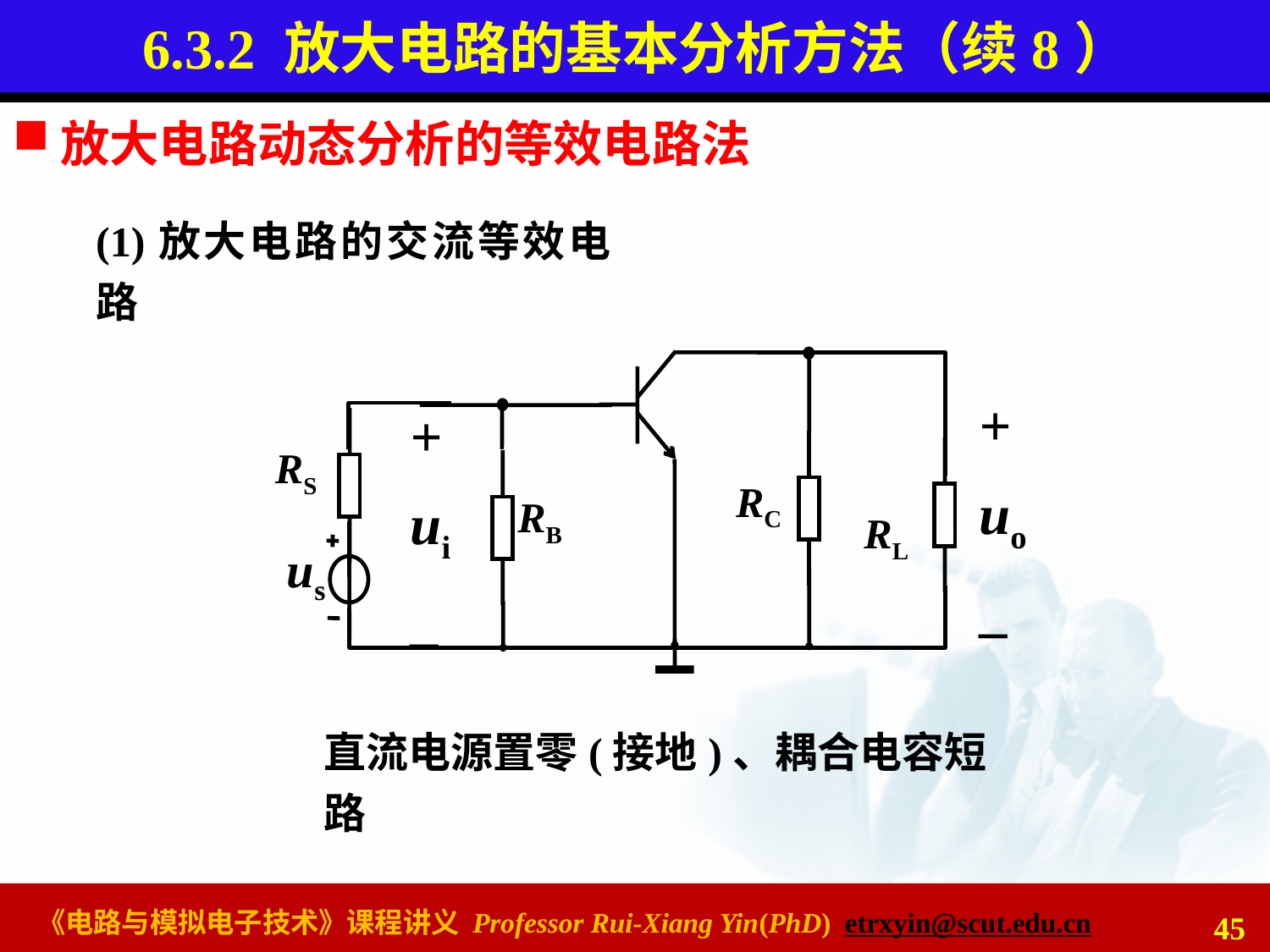

# 6.3.2 放大电路的基本分析方法（续8）
放大电路动态分析的等效电路法
(1)放大电路的交流等效电路

+
uo
_

+
ui
_

RS

RC

RB
RL
us

直流电源置零(接地)、耦合电容短路
45